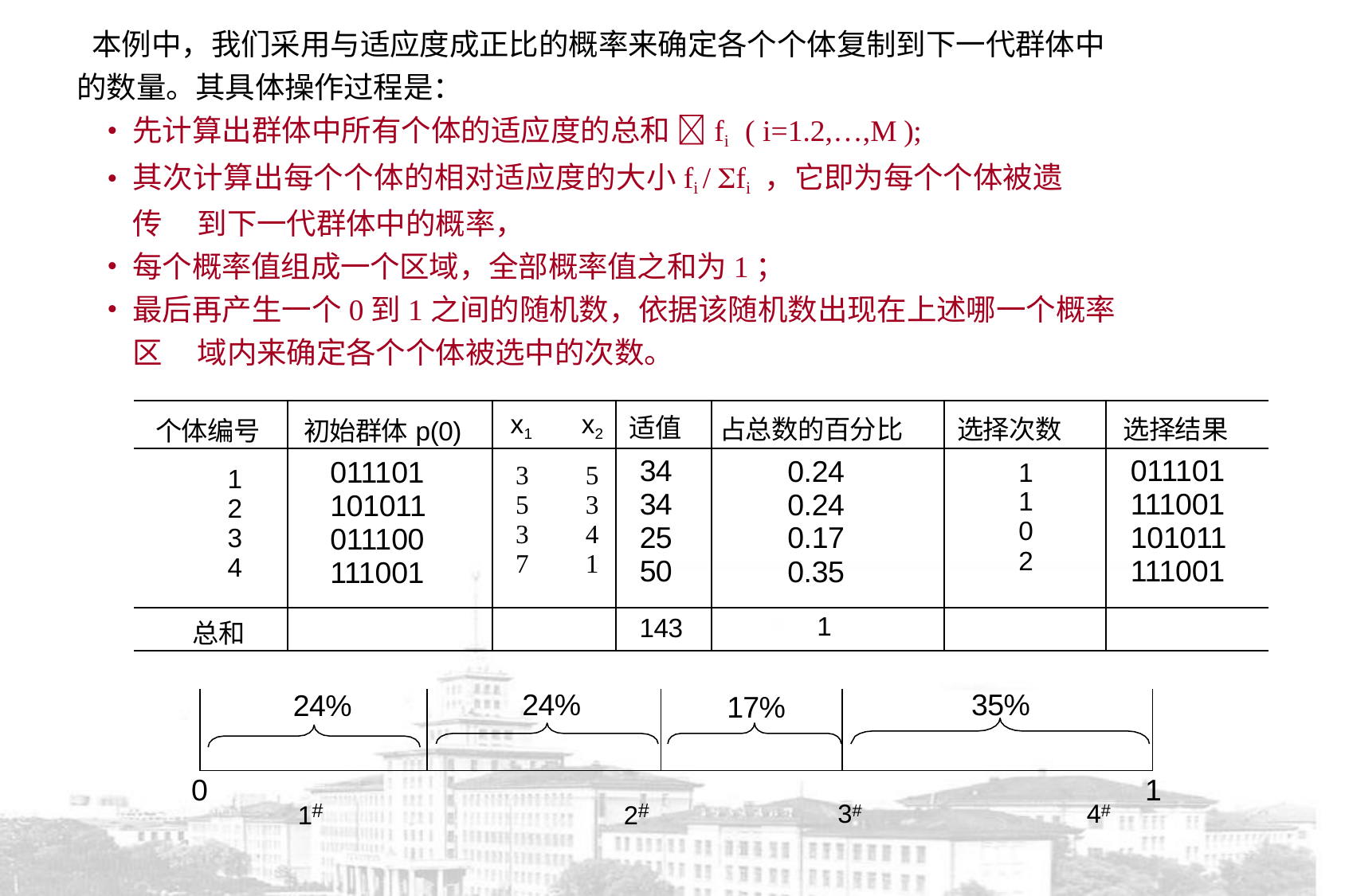

本例中，我们采用与适应度成正比的概率来确定各个个体复制到下一代群体中
的数量。其具体操作过程是：
先计算出群体中所有个体的适应度的总和 Σfi  ( i=1.2,…,M );
其次计算出每个个体的相对适应度的大小fi / Σfi ，它即为每个个体被遗传	到下一代群体中的概率，
每个概率值组成一个区域，全部概率值之和为1；
最后再产生一个0到1之间的随机数，依据该随机数出现在上述哪一个概率区	域内来确定各个个体被选中的次数。
| 个体编号 | 初始群体p(0) | x1 x2 | 适值 | 占总数的百分比 | 选择次数 | 选择结果 |
| --- | --- | --- | --- | --- | --- | --- |
| 1 2 3 4 | 011101 101011 011100 111001 | 3 5 5 3 3 4 7 1 | 34 34 25 50 | 0.24 0.24 0.17 0.35 | 1 1 0 2 | 011101 111001 101011 111001 |
| 总和 |  |  | 143 | 1 |  |  |
| 24% | 24% | 17% | 35% |
| --- | --- | --- | --- |
| 1# 2# 3# 4# |  |  |  |

0
1